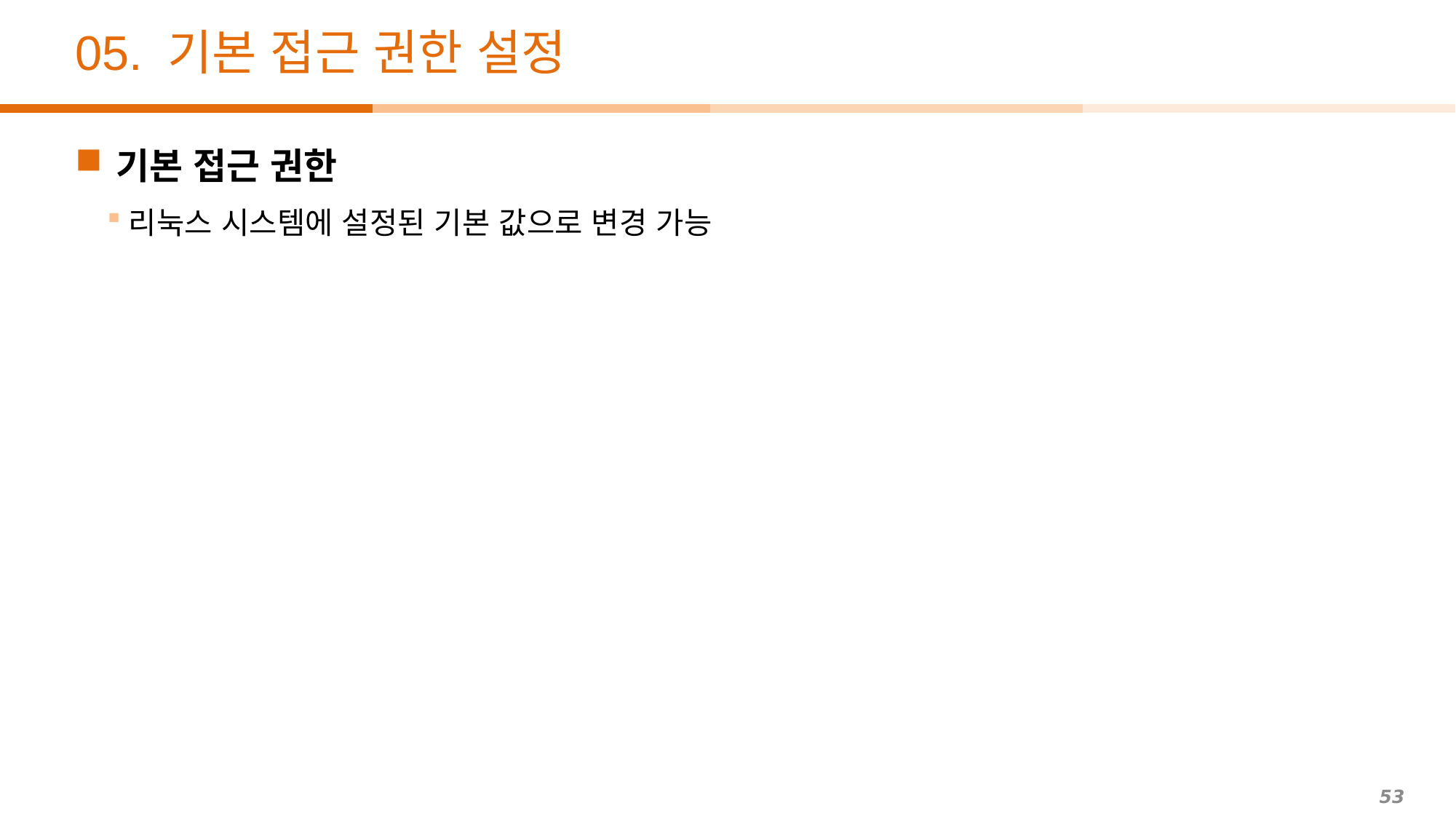

# 05. 기본 접근 권한 설정
기본 접근 권한
리눅스 시스템에 설정된 기본 값으로 변경 가능